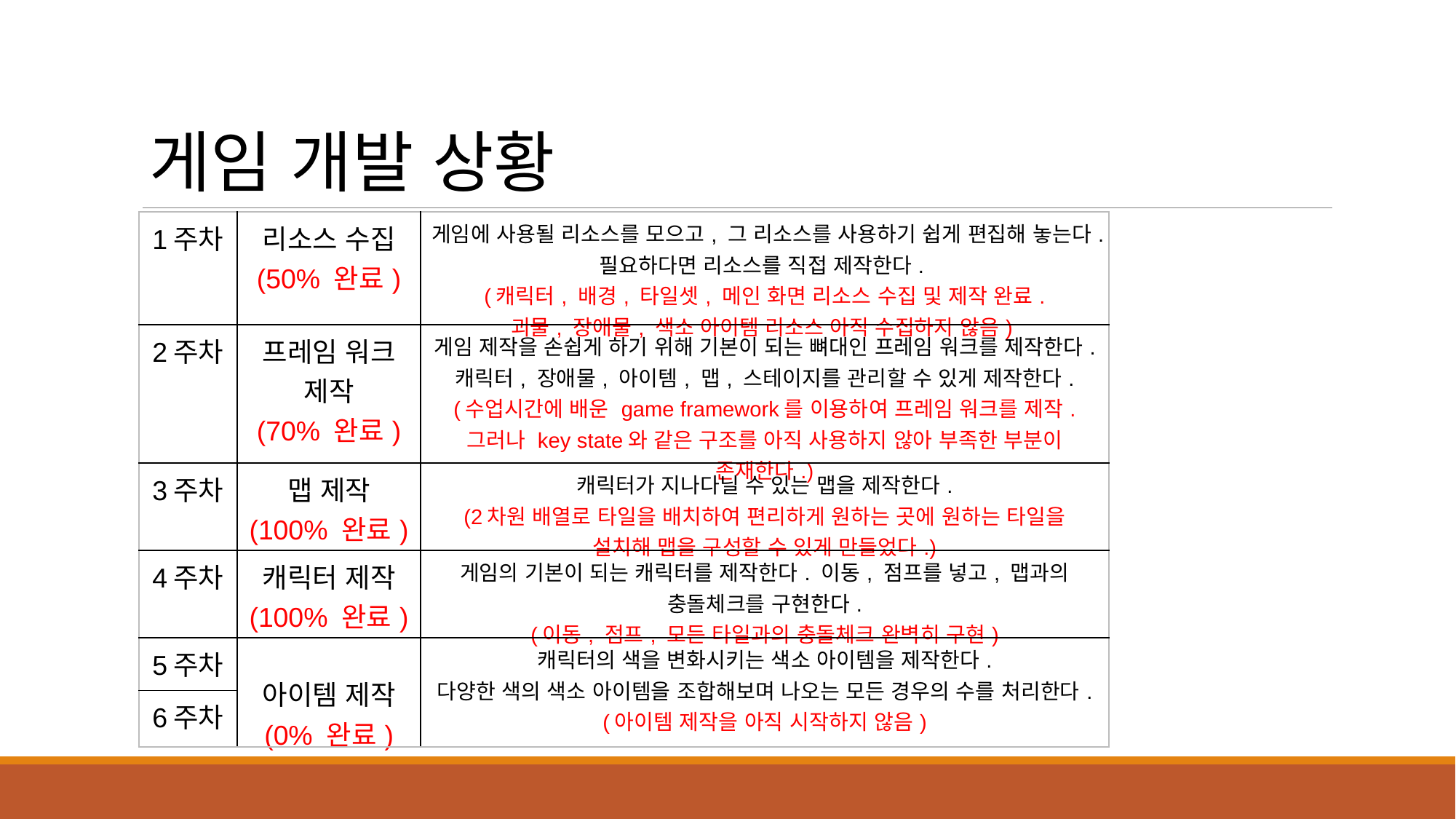

게임 개발 상황
| 1주차 | 리소스 수집 (50% 완료) | 게임에 사용될 리소스를 모으고, 그 리소스를 사용하기 쉽게 편집해 놓는다. 필요하다면 리소스를 직접 제작한다. (캐릭터, 배경, 타일셋, 메인 화면 리소스 수집 및 제작 완료. 괴물, 장애물, 색소 아이템 리소스 아직 수집하지 않음) |
| --- | --- | --- |
| 2주차 | 프레임 워크 제작 (70% 완료) | 게임 제작을 손쉽게 하기 위해 기본이 되는 뼈대인 프레임 워크를 제작한다. 캐릭터, 장애물, 아이템, 맵, 스테이지를 관리할 수 있게 제작한다. (수업시간에 배운 game framework를 이용하여 프레임 워크를 제작. 그러나 key state와 같은 구조를 아직 사용하지 않아 부족한 부분이 존재한다.) |
| 3주차 | 맵 제작 (100% 완료) | 캐릭터가 지나다닐 수 있는 맵을 제작한다. (2차원 배열로 타일을 배치하여 편리하게 원하는 곳에 원하는 타일을 설치해 맵을 구성할 수 있게 만들었다.) |
| 4주차 | 캐릭터 제작 (100% 완료) | 게임의 기본이 되는 캐릭터를 제작한다. 이동, 점프를 넣고, 맵과의 충돌체크를 구현한다. (이동, 점프, 모든 타일과의 충돌체크 완벽히 구현) |
| 5주차 | 아이템 제작 (0% 완료) | 캐릭터의 색을 변화시키는 색소 아이템을 제작한다. 다양한 색의 색소 아이템을 조합해보며 나오는 모든 경우의 수를 처리한다. (아이템 제작을 아직 시작하지 않음) |
| 6주차 |  |  |